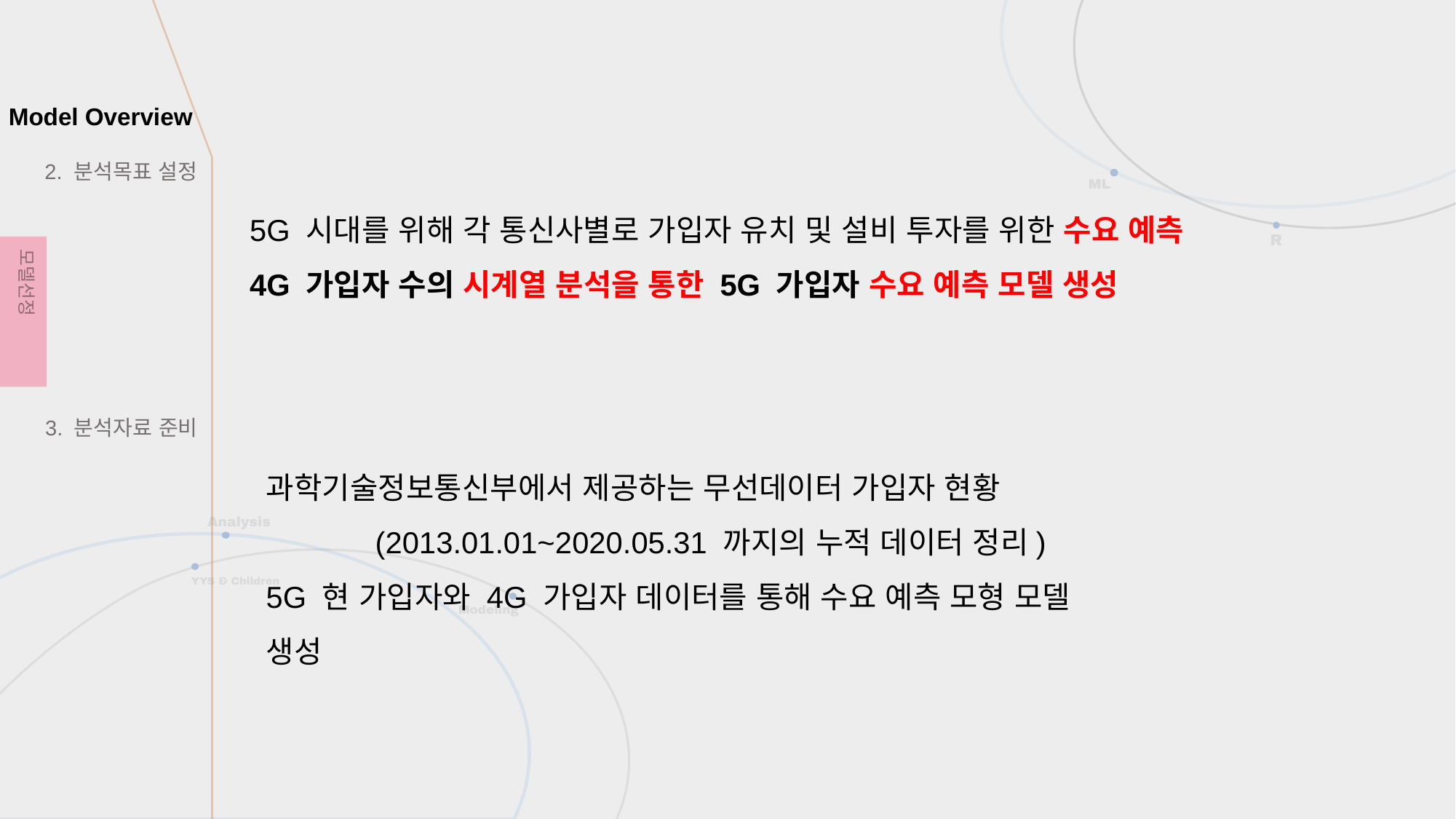

2. 분석목표 설정
5G 시대를 위해 각 통신사별로 가입자 유치 및 설비 투자를 위한 수요 예측
4G 가입자 수의 시계열 분석을 통한 5G 가입자 수요 예측 모델 생성
3. 분석자료 준비
과학기술정보통신부에서 제공하는 무선데이터 가입자 현황
	(2013.01.01~2020.05.31 까지의 누적 데이터 정리)
5G 현 가입자와 4G 가입자 데이터를 통해 수요 예측 모형 모델 생성